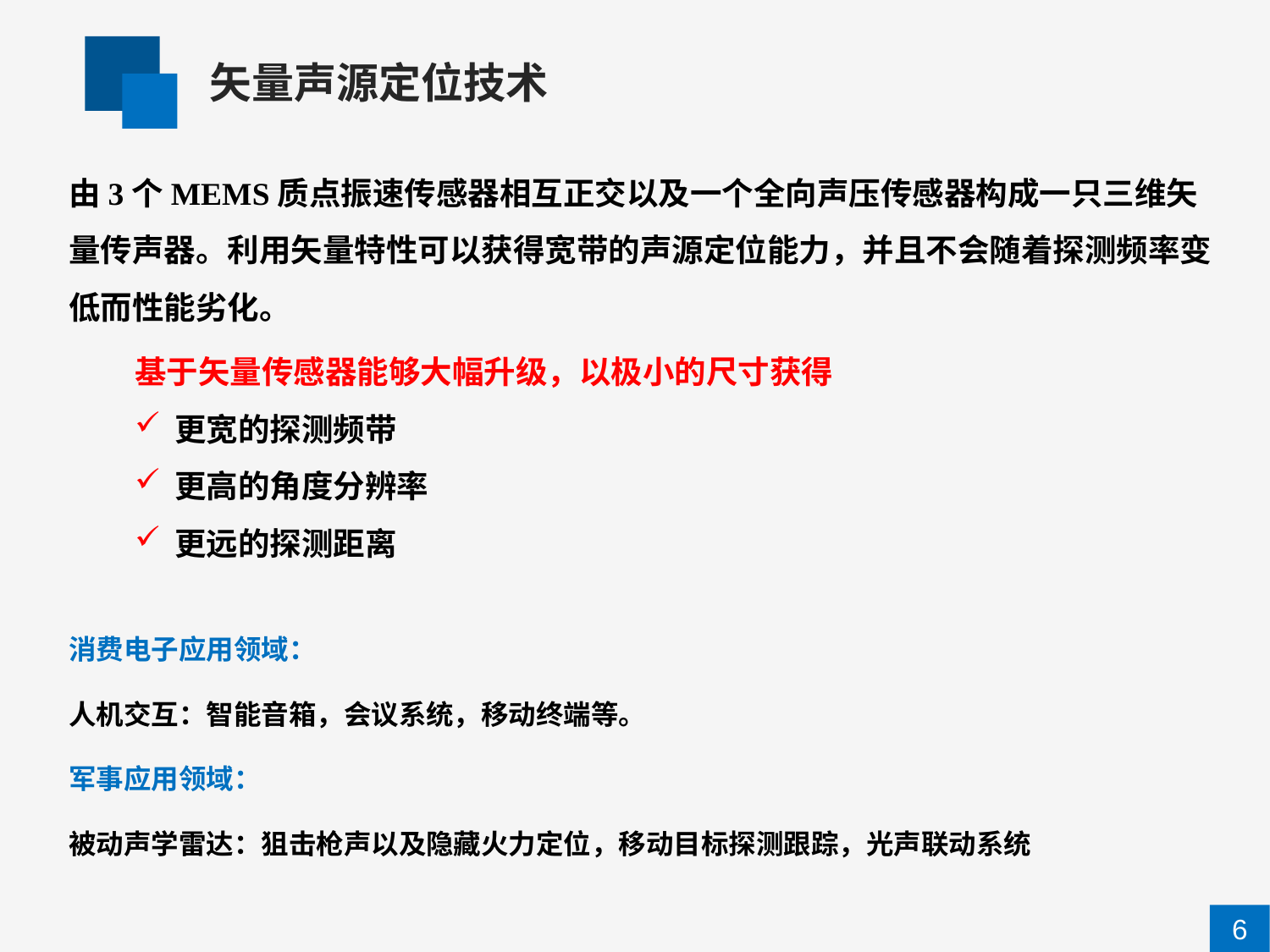

矢量声源定位技术
由3个MEMS质点振速传感器相互正交以及一个全向声压传感器构成一只三维矢量传声器。利用矢量特性可以获得宽带的声源定位能力，并且不会随着探测频率变低而性能劣化。
基于矢量传感器能够大幅升级，以极小的尺寸获得
更宽的探测频带
更高的角度分辨率
更远的探测距离
消费电子应用领域：
人机交互：智能音箱，会议系统，移动终端等。
军事应用领域：
被动声学雷达：狙击枪声以及隐藏火力定位，移动目标探测跟踪，光声联动系统

6